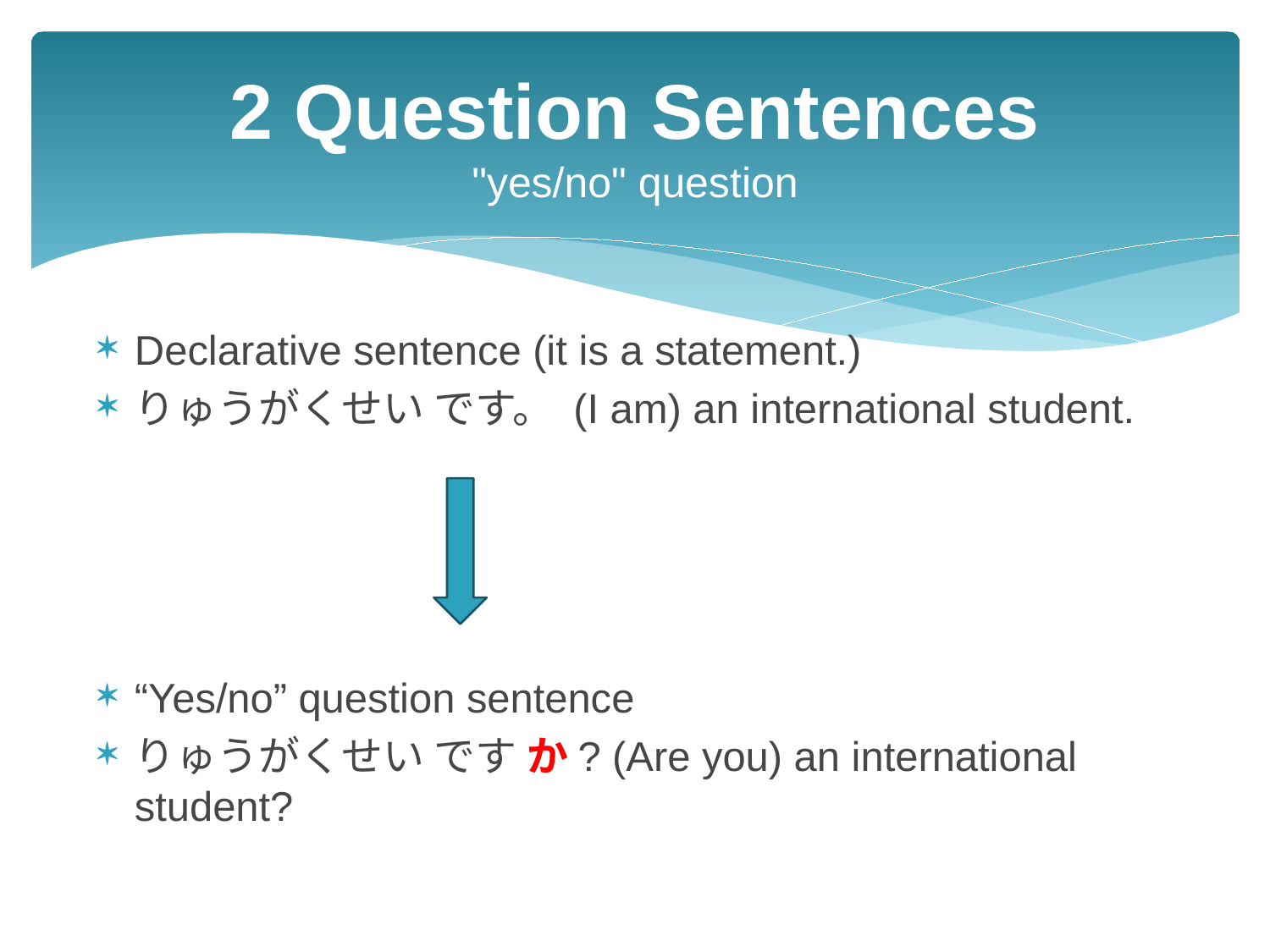

# 2 Question Sentences "yes/no" question
Declarative sentence (it is a statement.)
りゅうがくせい です。 (I am) an international student.

“Yes/no” question sentence
りゅうがくせい です か? (Are you) an international student?